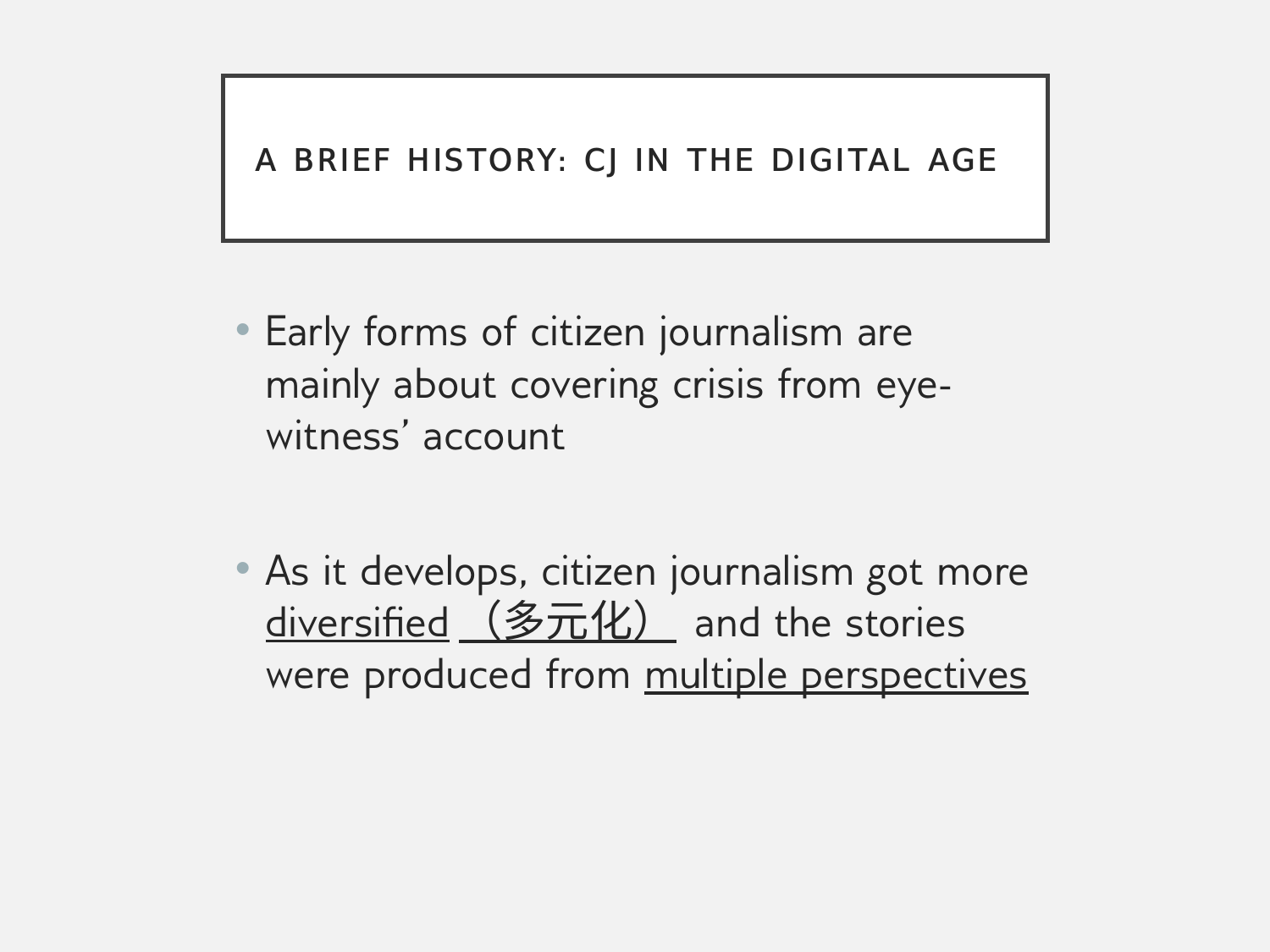

# A Brief History: CJ in the digital age
Early forms of citizen journalism are mainly about covering crisis from eye-witness’ account

As it develops, citizen journalism got more diversified（多元化） and the stories were produced from multiple perspectives